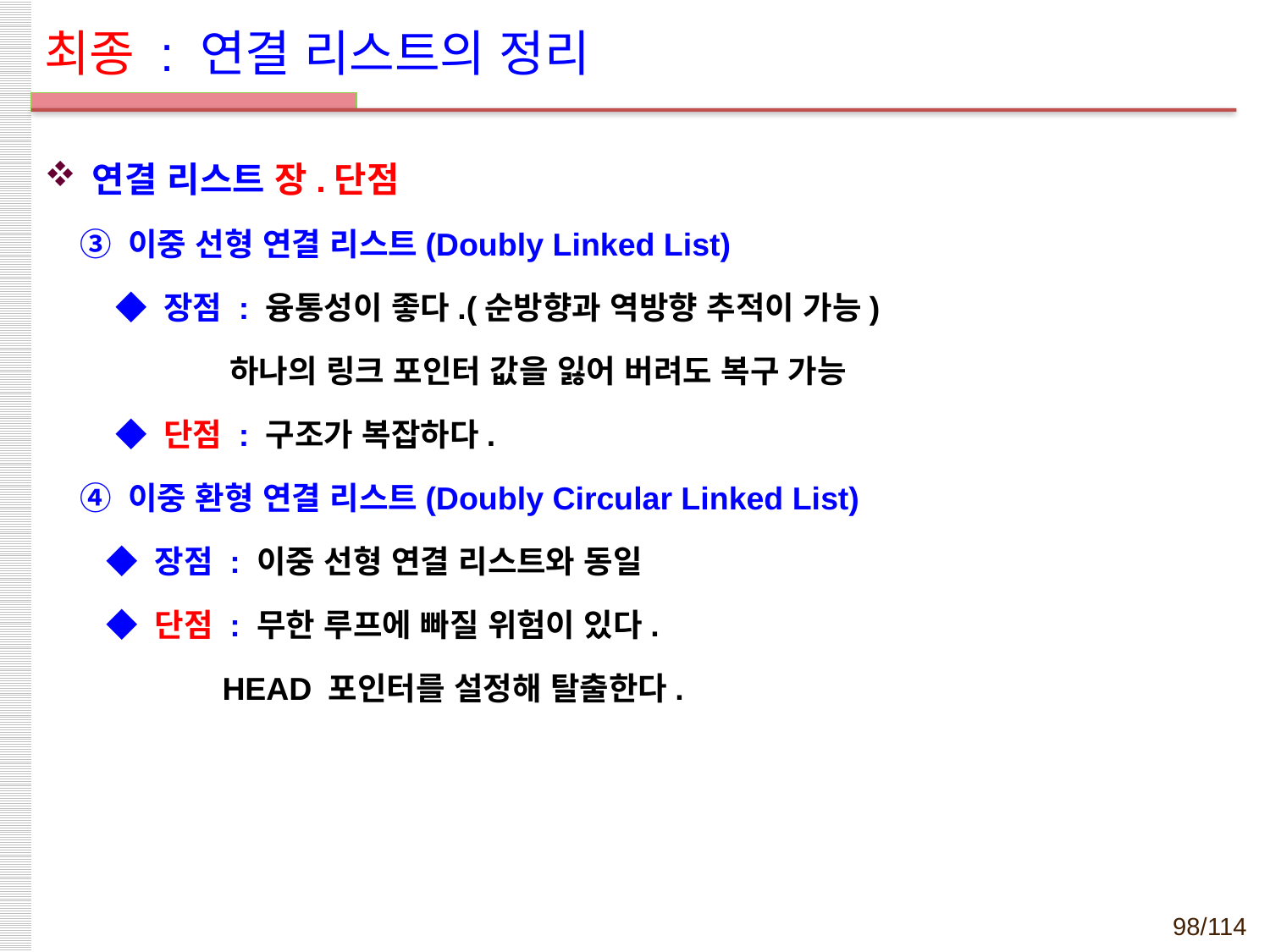

# 최종 : 연결 리스트의 정리
연결 리스트 장.단점
    ③ 이중 선형 연결 리스트(Doubly Linked List)
        ◆ 장점 : 융통성이 좋다.(순방향과 역방향 추적이 가능)
                    하나의 링크 포인터 값을 잃어 버려도 복구 가능
        ◆ 단점 : 구조가 복잡하다.
    ④ 이중 환형 연결 리스트(Doubly Circular Linked List)
       ◆ 장점 : 이중 선형 연결 리스트와 동일
       ◆ 단점 : 무한 루프에 빠질 위험이 있다.
                    HEAD 포인터를 설정해 탈출한다.